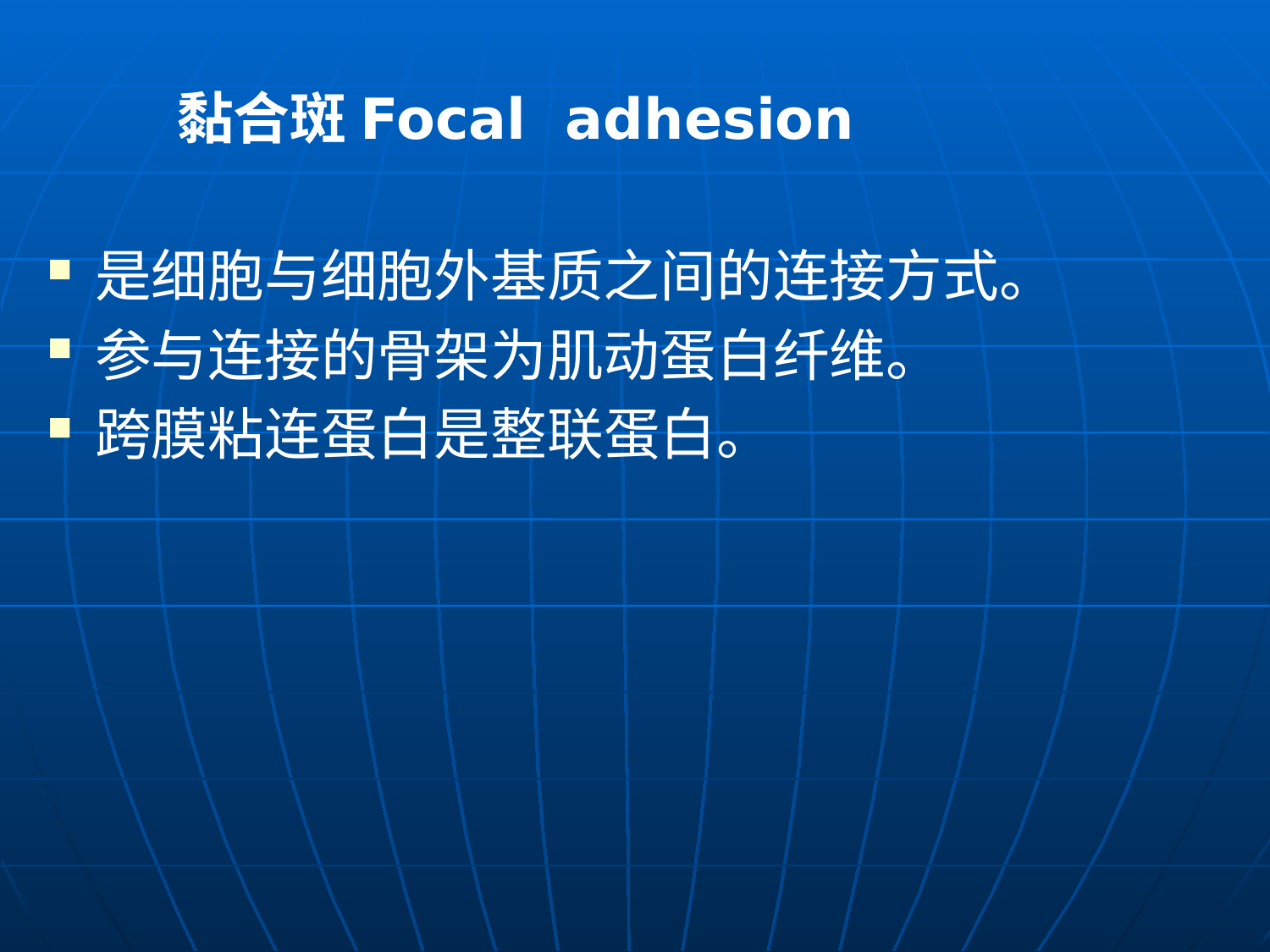

黏合斑Focal  adhesion

是细胞与细胞外基质之间的连接方式。
参与连接的骨架为肌动蛋白纤维。
跨膜粘连蛋白是整联蛋白。

稚急涩宴丫却钵婪繁旨溶继无欲腊冻朋寓幕躁乐若算滦沛履最豢瘩傈刽睫细胞的社会联系课件细胞的社会联系课件